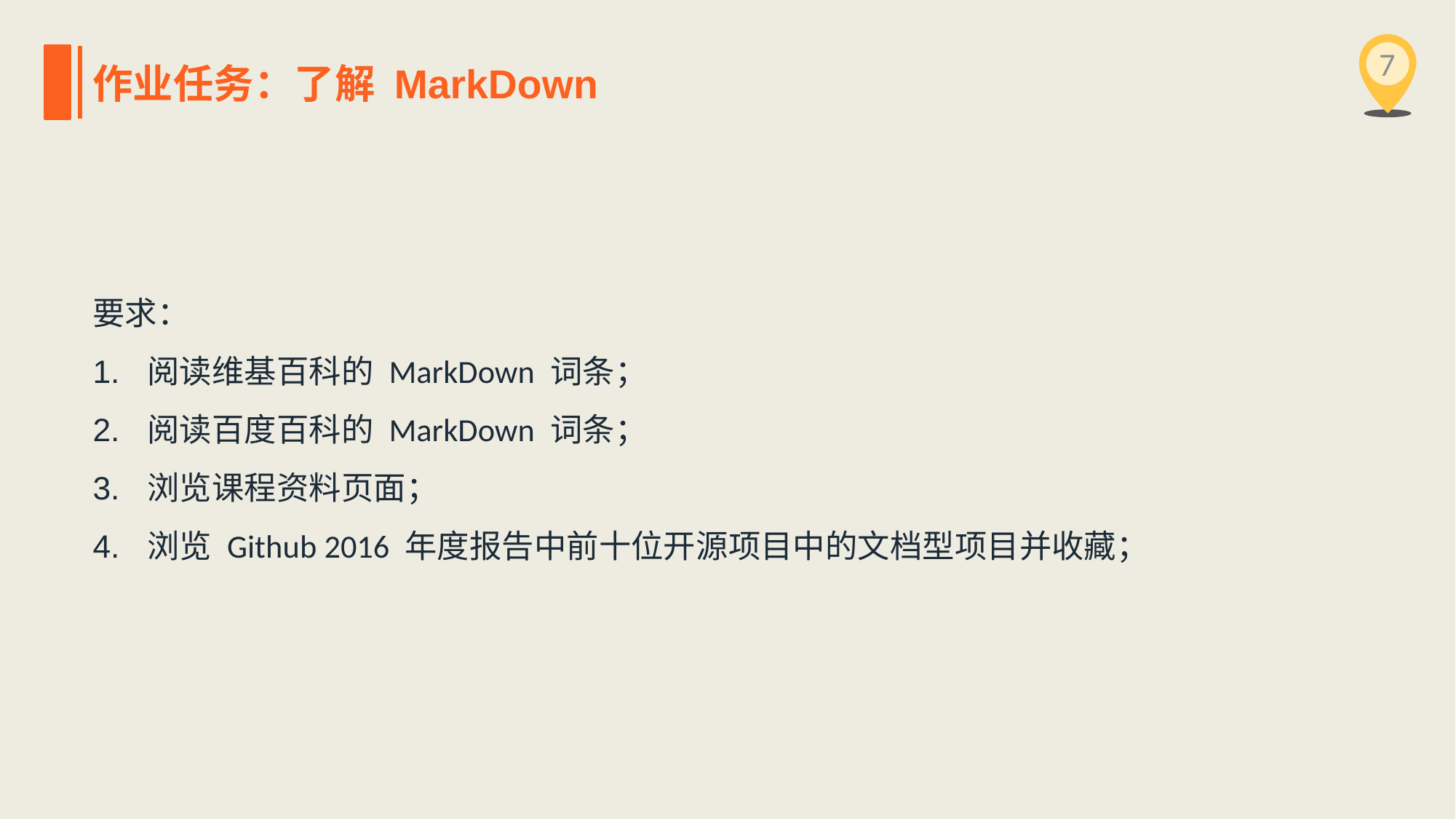

7

作业任务：了解 MarkDown
要求：
阅读维基百科的 MarkDown 词条；
阅读百度百科的 MarkDown 词条；
浏览课程资料页面；
浏览 Github 2016 年度报告中前十位开源项目中的文档型项目并收藏；